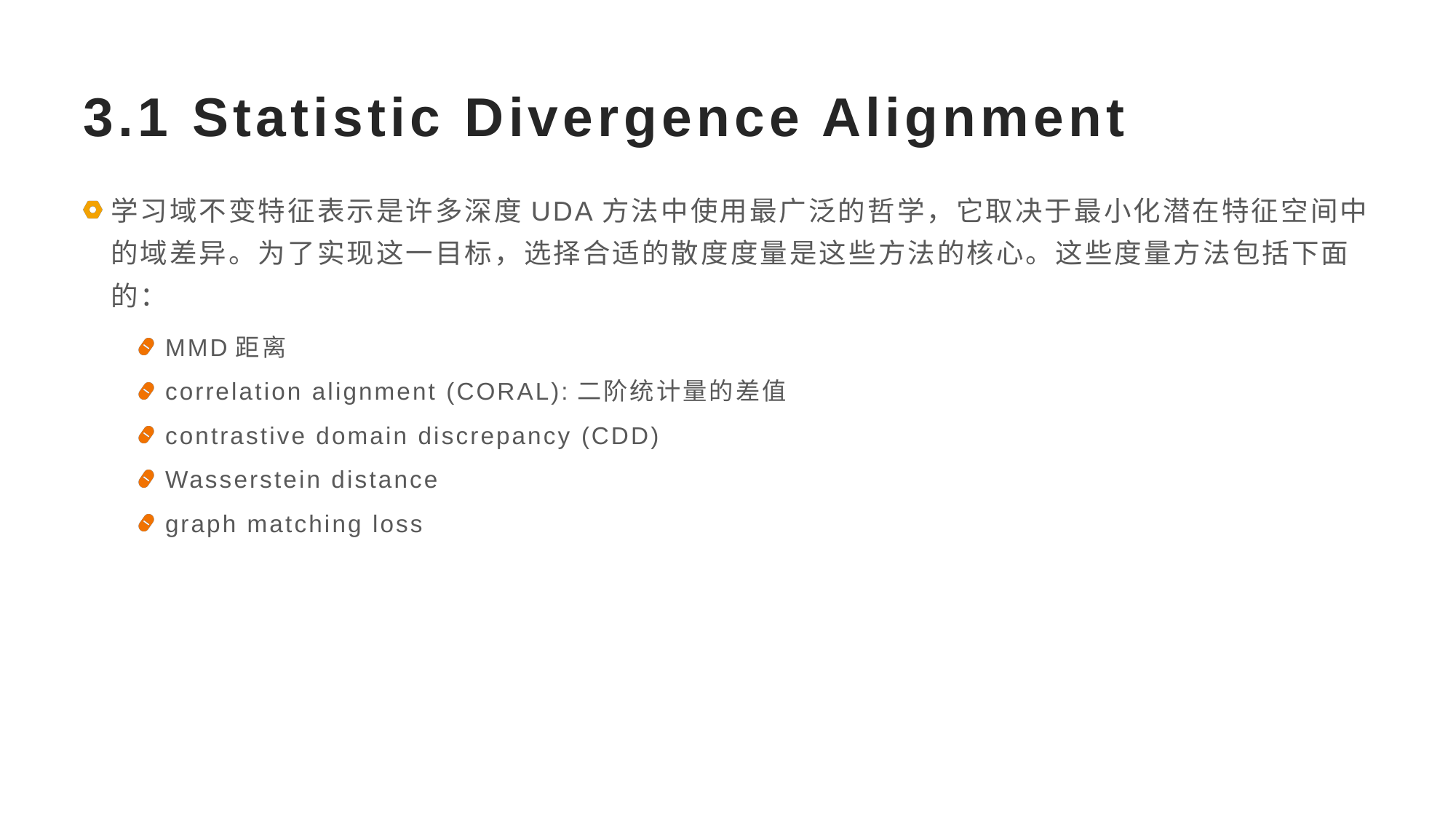

# 3.1 Statistic Divergence Alignment
学习域不变特征表示是许多深度UDA方法中使用最广泛的哲学，它取决于最小化潜在特征空间中的域差异。为了实现这一目标，选择合适的散度度量是这些方法的核心。这些度量方法包括下面的：
MMD距离
correlation alignment (CORAL):二阶统计量的差值
contrastive domain discrepancy (CDD)
Wasserstein distance
graph matching loss